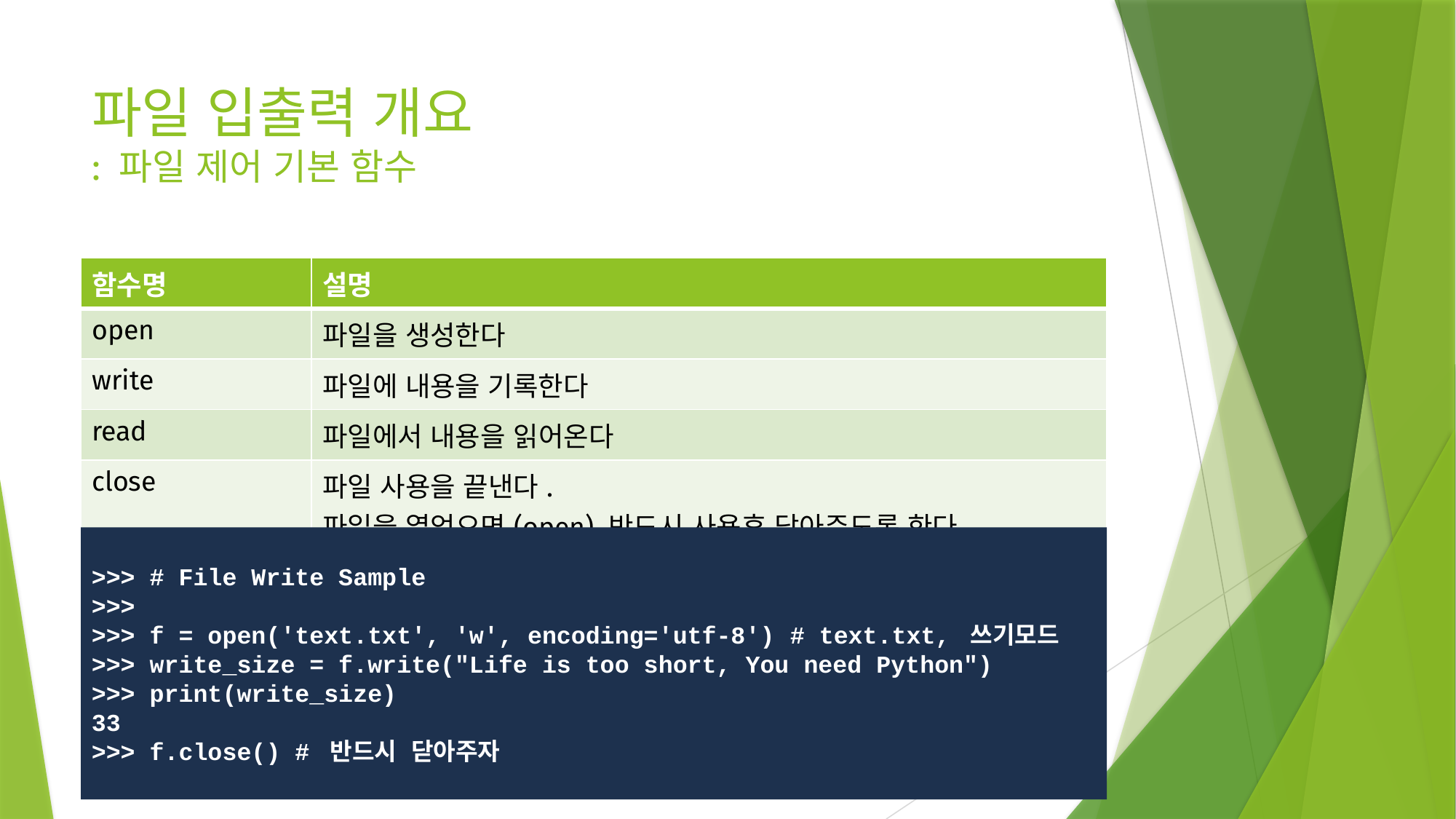

# 파일 입출력 개요 : 파일 제어 기본 함수
| 함수명 | 설명 |
| --- | --- |
| open | 파일을 생성한다 |
| write | 파일에 내용을 기록한다 |
| read | 파일에서 내용을 읽어온다 |
| close | 파일 사용을 끝낸다. 파일을 열었으면(open) 반드시 사용후 닫아주도록 한다 |

>>> # File Write Sample
>>>
>>> f = open('text.txt', 'w', encoding='utf-8') # text.txt, 쓰기모드
>>> write_size = f.write("Life is too short, You need Python")
>>> print(write_size)
33
>>> f.close() # 반드시 닫아주자